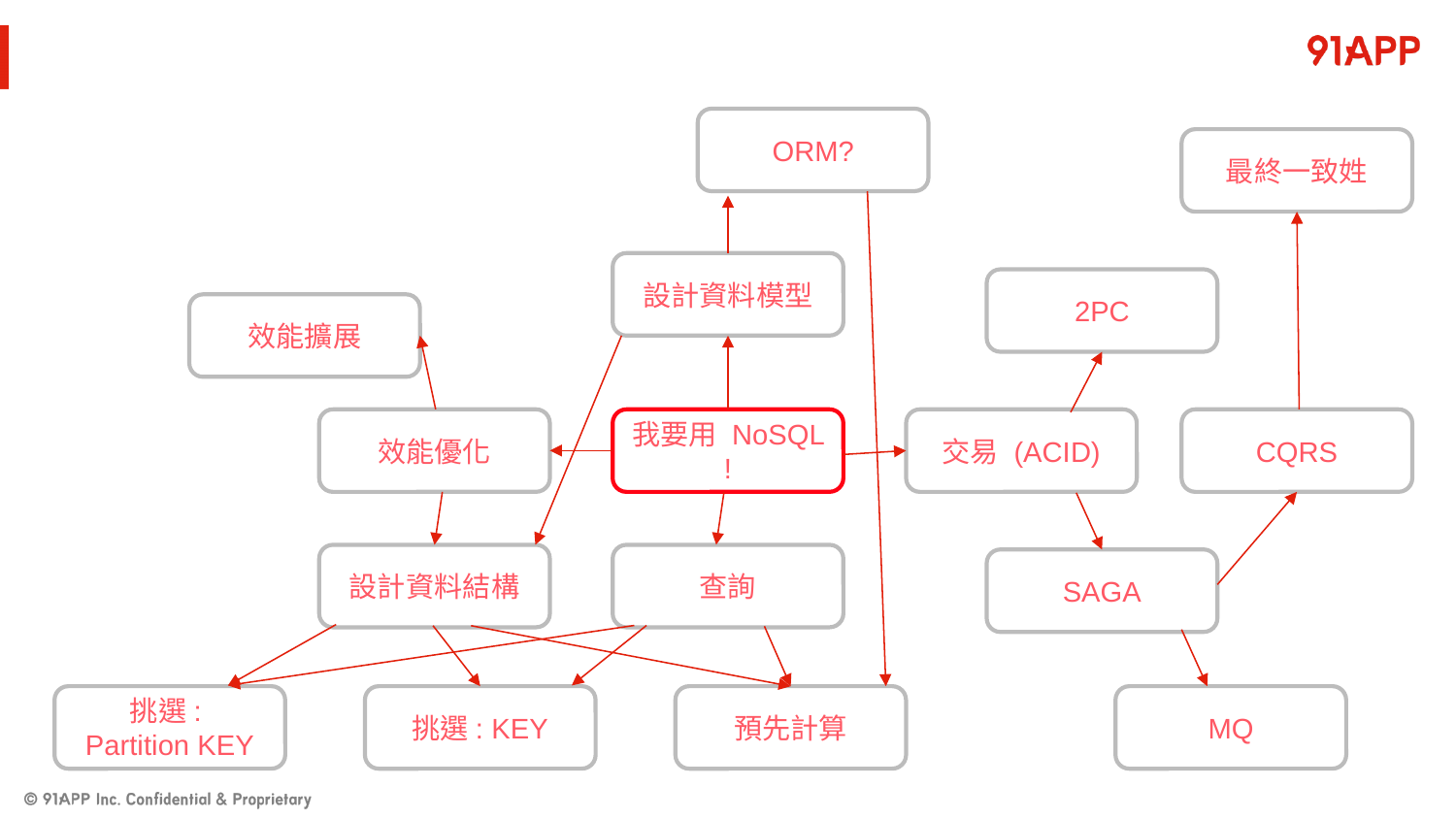

#
ORM?
最終一致姓
設計資料模型
2PC
效能擴展
效能優化
我要用 NoSQL !
交易 (ACID)
CQRS
設計資料結構
查詢
SAGA
挑選:
Partition KEY
挑選: KEY
預先計算
MQ